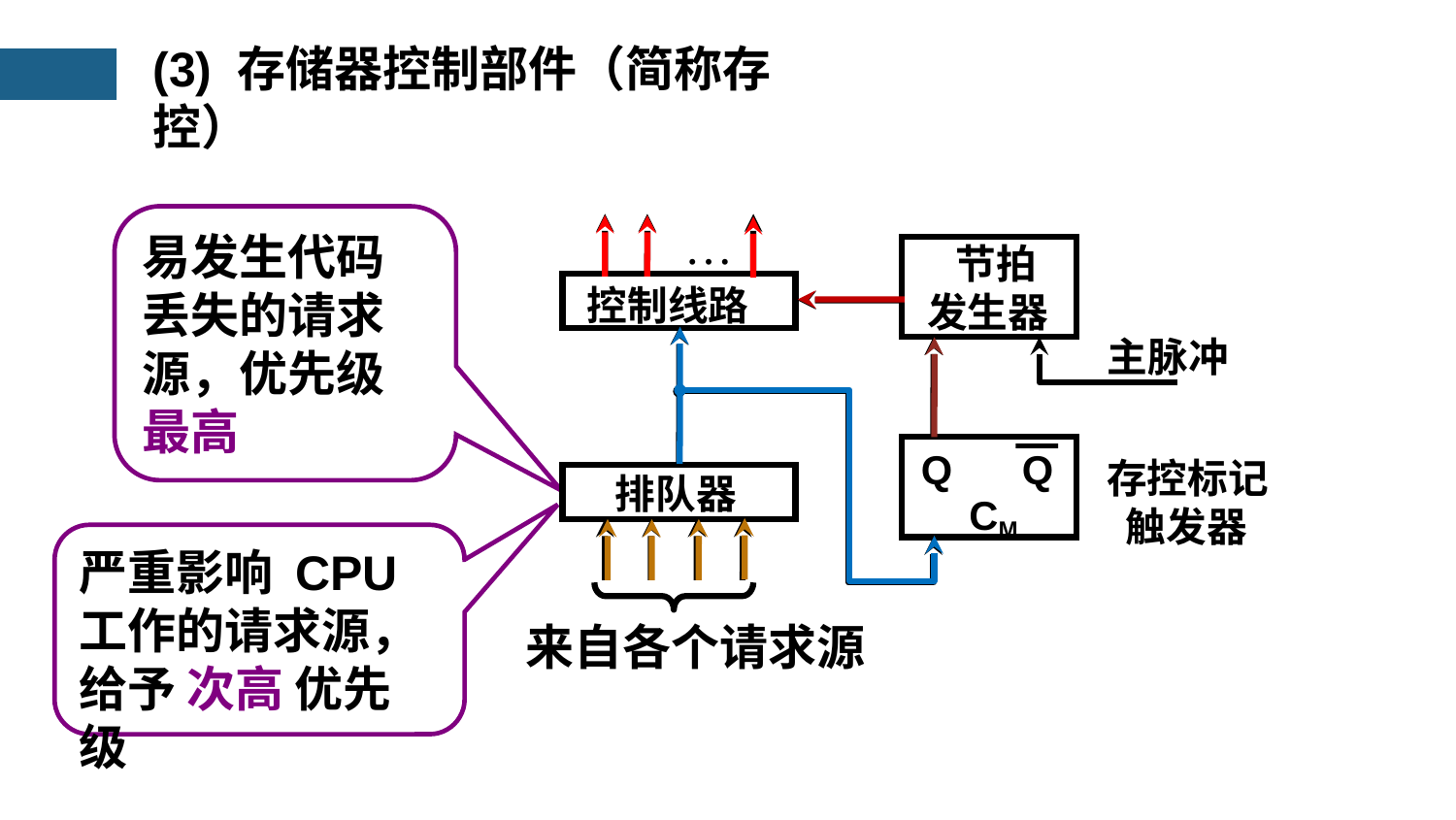

(3) 存储器控制部件（简称存控）
易发生代码
丢失的请求源，优先级
最高
   …

  节拍
发生器

控制线路

主脉冲

Q
Q

存控标记
 触发器
排队器

CM

来自各个请求源

严重影响 CPU
工作的请求源，
给予 次高 优先级